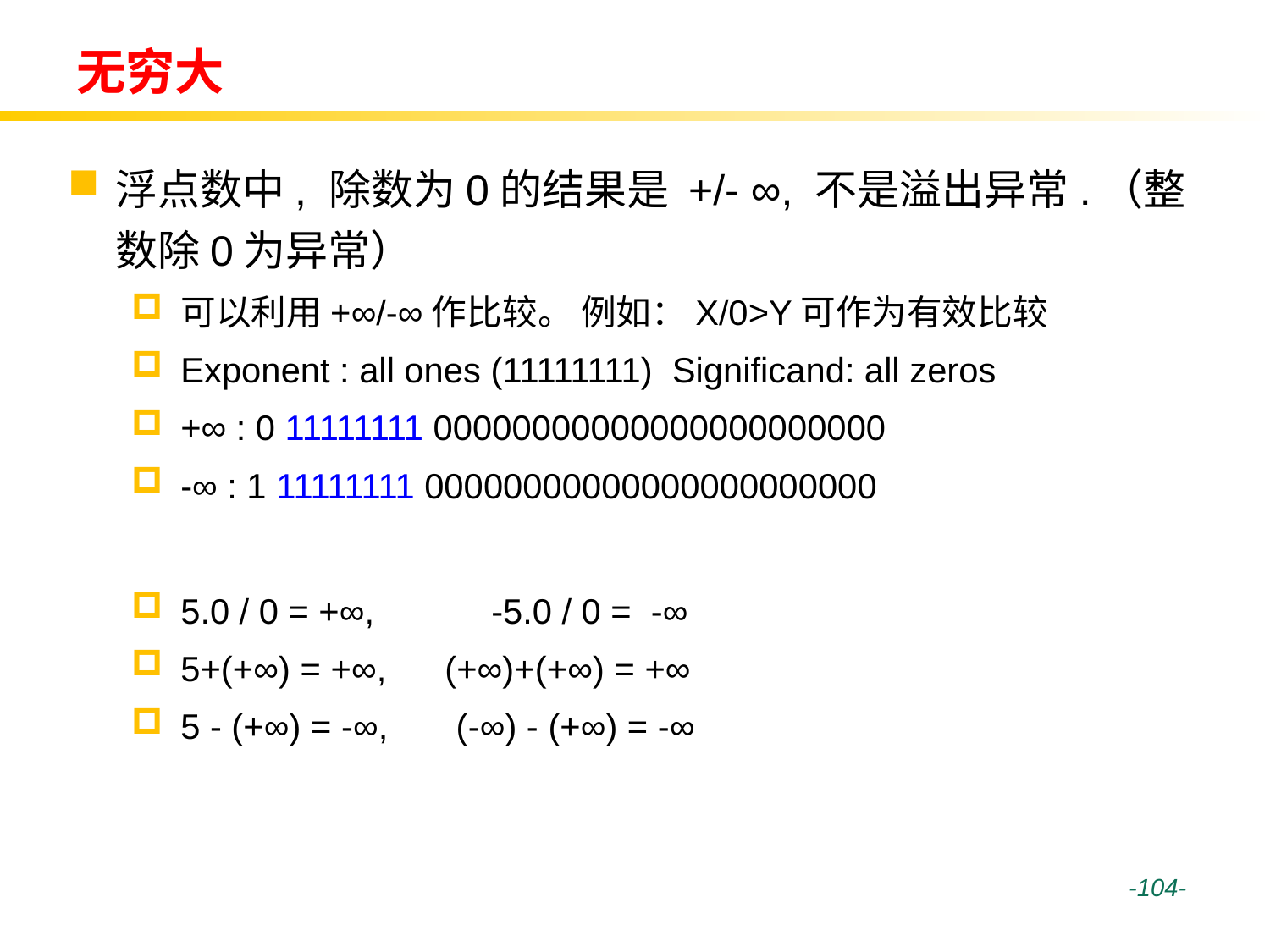

# 无穷大
浮点数中, 除数为0的结果是 +/- ∞, 不是溢出异常.（整数除0为异常）
可以利用+∞/-∞作比较。 例如：X/0>Y可作为有效比较
Exponent : all ones (11111111)  Significand: all zeros
+∞ : 0 11111111 00000000000000000000000
-∞ : 1 11111111 00000000000000000000000

5.0 / 0 = +∞,            -5.0 / 0 =  -∞
5+(+∞) = +∞,      (+∞)+(+∞) = +∞
5 - (+∞) = -∞,       (-∞) - (+∞) = -∞

 -104-